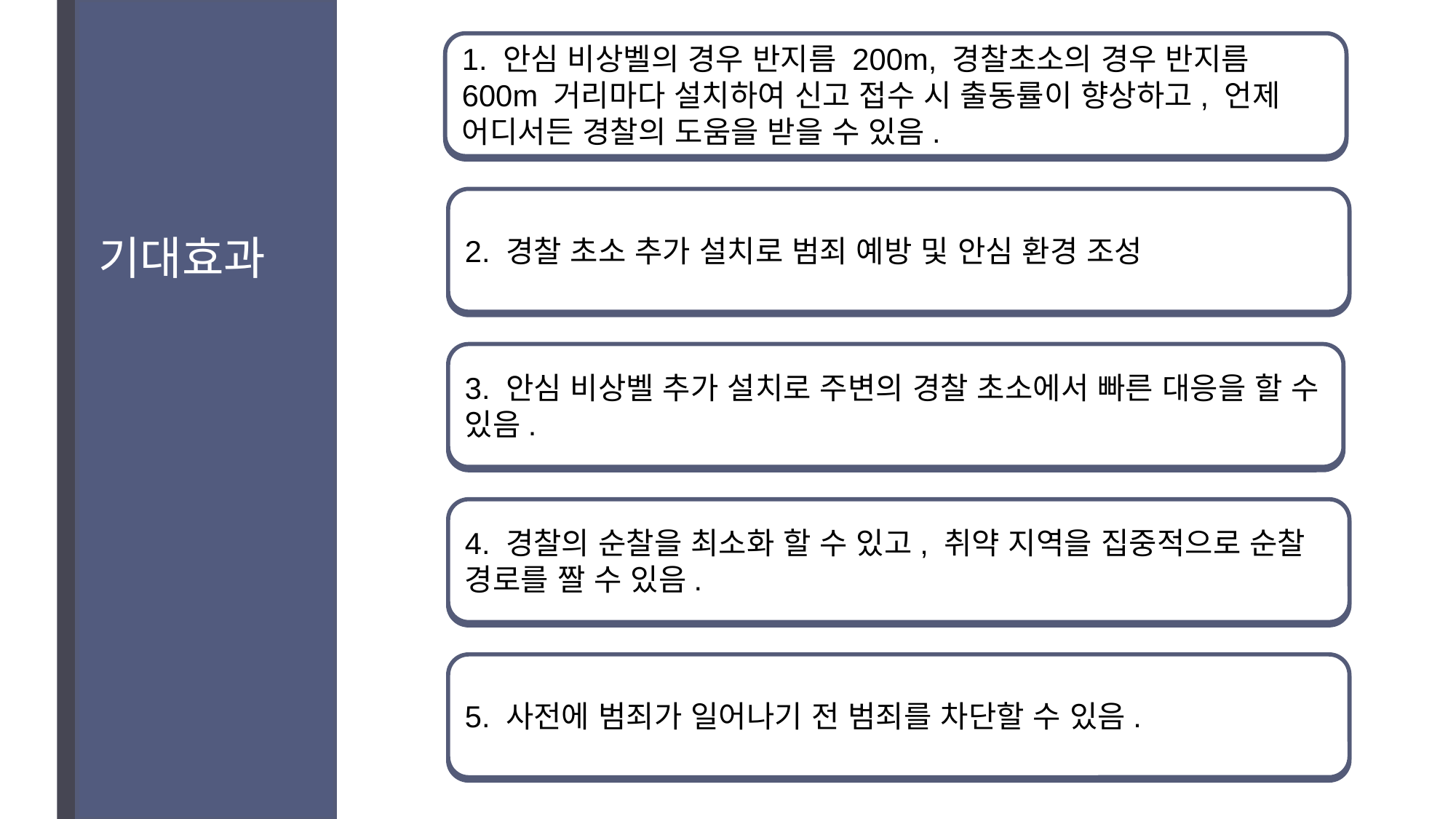

1. 안심 비상벨의 경우 반지름 200m, 경찰초소의 경우 반지름 600m 거리마다 설치하여 신고 접수 시 출동률이 향상하고, 언제 어디서든 경찰의 도움을 받을 수 있음.

안심 비상벨의 경우 반지름 200m, 경찰초소의 경우 반지름 600m 거리마다 설치하여 신고 접수 시 출동률이 향상하고, 언제 어디서든 경찰의 도움을 받을 수 있음.

2. 경찰 초소 추가 설치로 범죄 예방 및 안심 환경 조성
2. 경찰 초소 추가 설치로 범죄 예방 및 안심 환경 조성
# 기대효과

3. 안심 비상벨 추가 설치로 주변의 경찰 초소에서 빠른 대응을 할 수 있음.
3. 안심 비상벨 추가 설치로 주변의 경찰 초소에서 빠른 대응을 할 수 있음.
4. 경찰의 순찰을 최소화 할 수 있고, 취약 지역을 집중적으로 순찰 경로를 짤 수 있음.
경찰의 순찰을 최소화 할 수 있고, 취약 지역을 집중적으로 순찰 경로를 짤 수 있음.
5. 사전에 범죄가 일어나기 전 범죄를 차단할 수 있음.
5. 사전에 범죄가 일어나기 전 범죄를 차단할 수 있음.